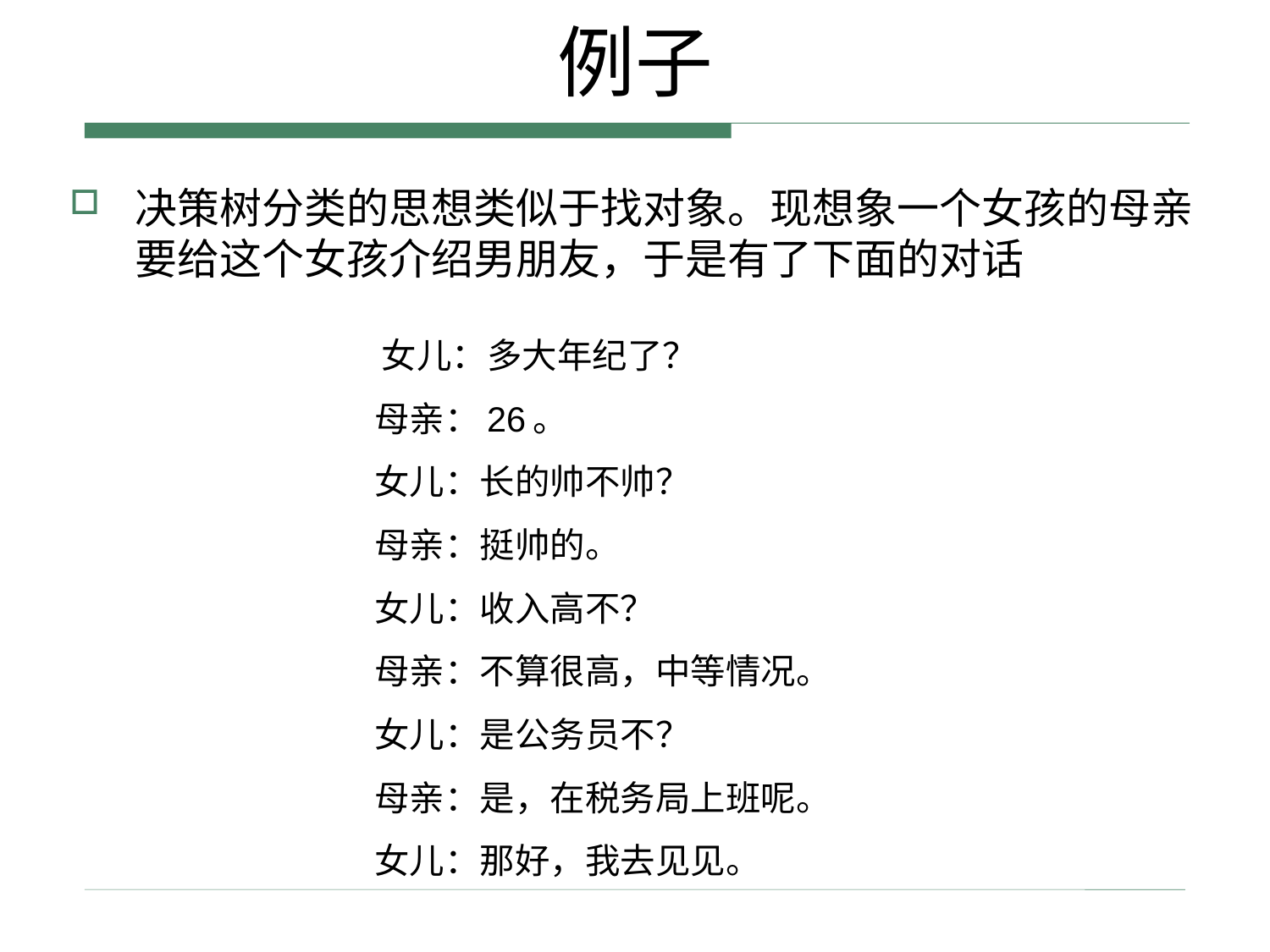

# 例子
决策树分类的思想类似于找对象。现想象一个女孩的母亲要给这个女孩介绍男朋友，于是有了下面的对话
      女儿：多大年纪了？
      母亲：26。
      女儿：长的帅不帅？
      母亲：挺帅的。
      女儿：收入高不？
      母亲：不算很高，中等情况。
      女儿：是公务员不？
      母亲：是，在税务局上班呢。
      女儿：那好，我去见见。
2